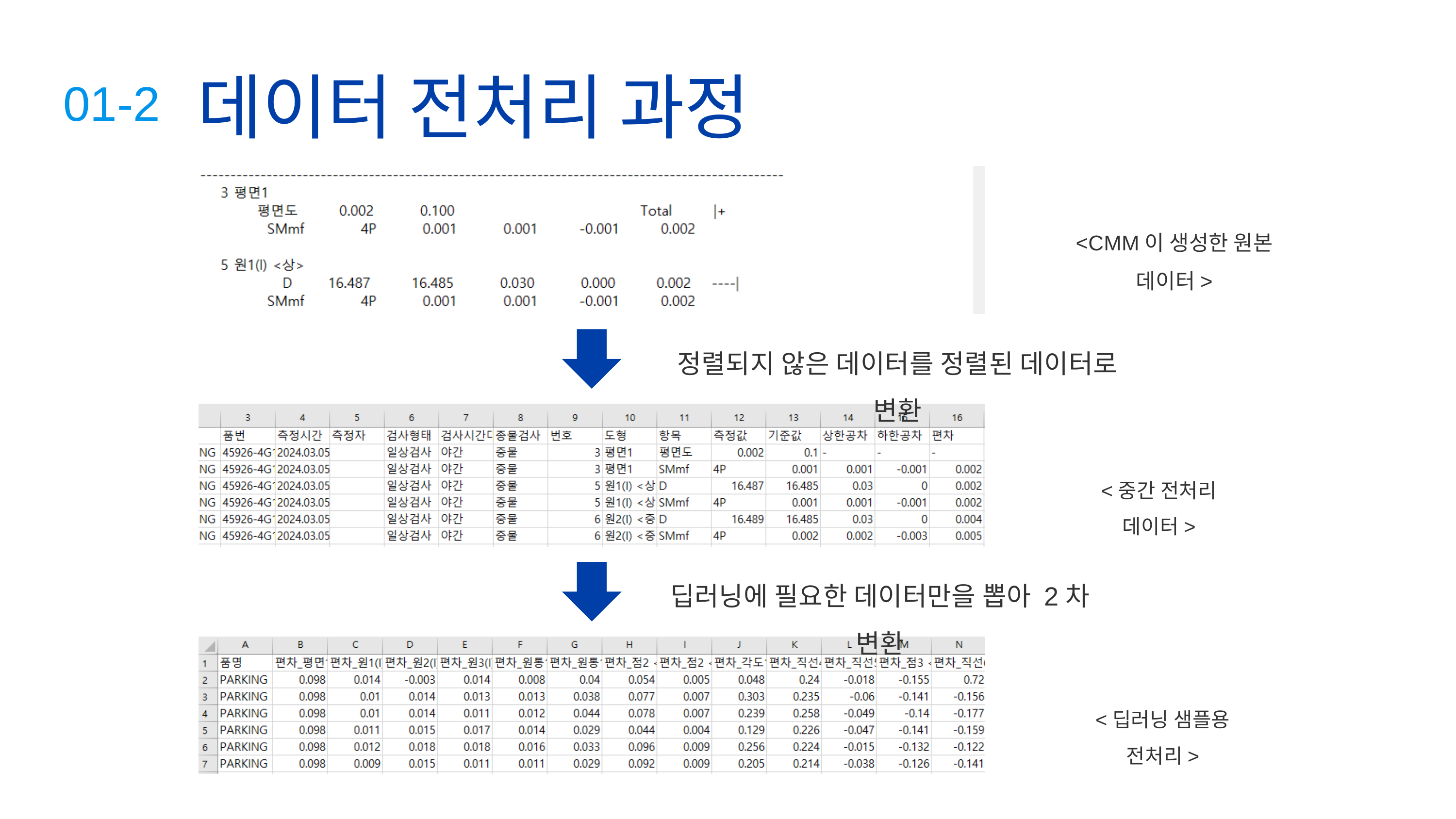

데이터 전처리 과정

01-2

<CMM이 생성한 원본 데이터>

정렬되지 않은 데이터를 정렬된 데이터로 변환

<중간 전처리 데이터>

딥러닝에 필요한 데이터만을 뽑아 2차 변환

<딥러닝 샘플용 전처리>